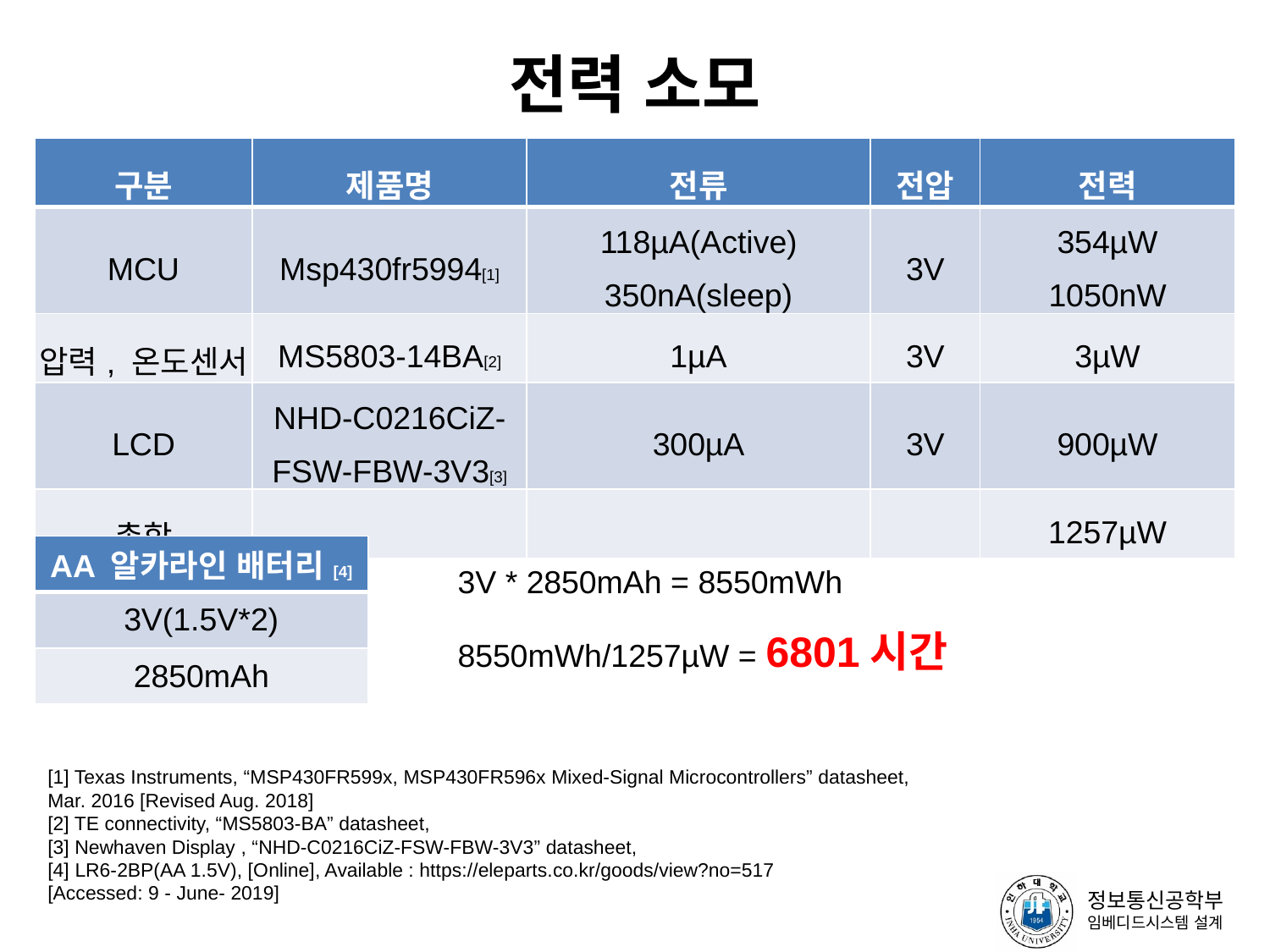

# 전력 소모
| 구분 | 제품명 | 전류 | 전압 | 전력 |
| --- | --- | --- | --- | --- |
| MCU | Msp430fr5994[1] | 118µA(Active) 350nA(sleep) | 3V | 354µW 1050nW |
| 압력, 온도센서 | MS5803-14BA[2] | 1µA | 3V | 3µW |
| LCD | NHD-C0216CiZ-FSW-FBW-3V3[3] | 300µA | 3V | 900µW |
| 총합 |  |  |  | 1257µW |

| AA 알카라인 배터리[4] |
| --- |
| 3V(1.5V\*2)​ |
| 2850mAh​ |
3V * 2850mAh = 8550mWh
8550mWh/1257µW = 6801시간
[1] Texas Instruments, “MSP430FR599x, MSP430FR596x Mixed-Signal Microcontrollers” datasheet,
Mar. 2016 [Revised Aug. 2018]
[2] TE connectivity, “MS5803-BA” datasheet,
[3] Newhaven Display , “NHD-C0216CiZ-FSW-FBW-3V3” datasheet,
[4] LR6-2BP(AA 1.5V), [Online], Available : https://eleparts.co.kr/goods/view?no=517
[Accessed: 9 - June- 2019]